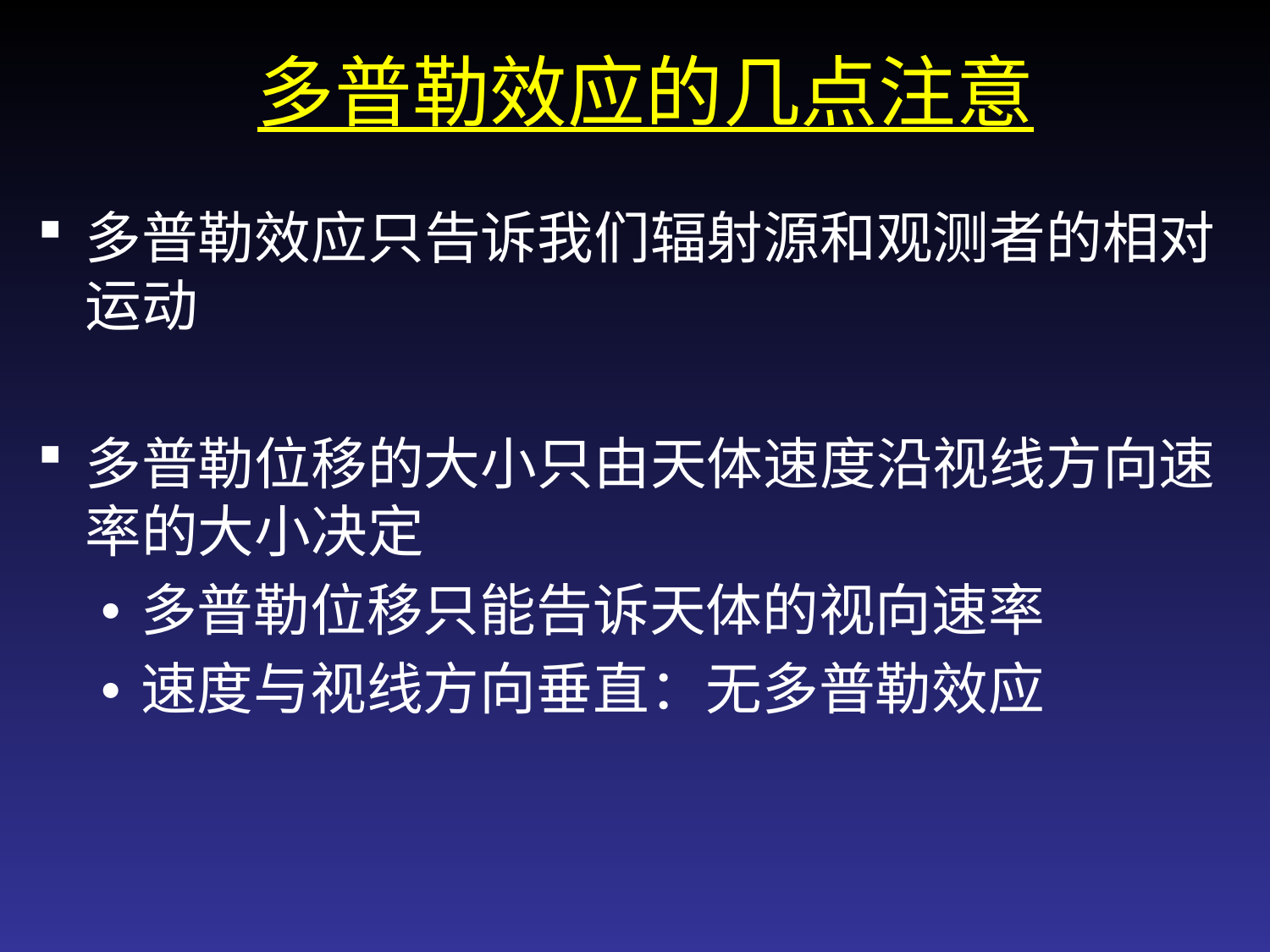

# 多普勒效应的几点注意
多普勒效应只告诉我们辐射源和观测者的相对运动

多普勒位移的大小只由天体速度沿视线方向速率的大小决定
多普勒位移只能告诉天体的视向速率
速度与视线方向垂直：无多普勒效应